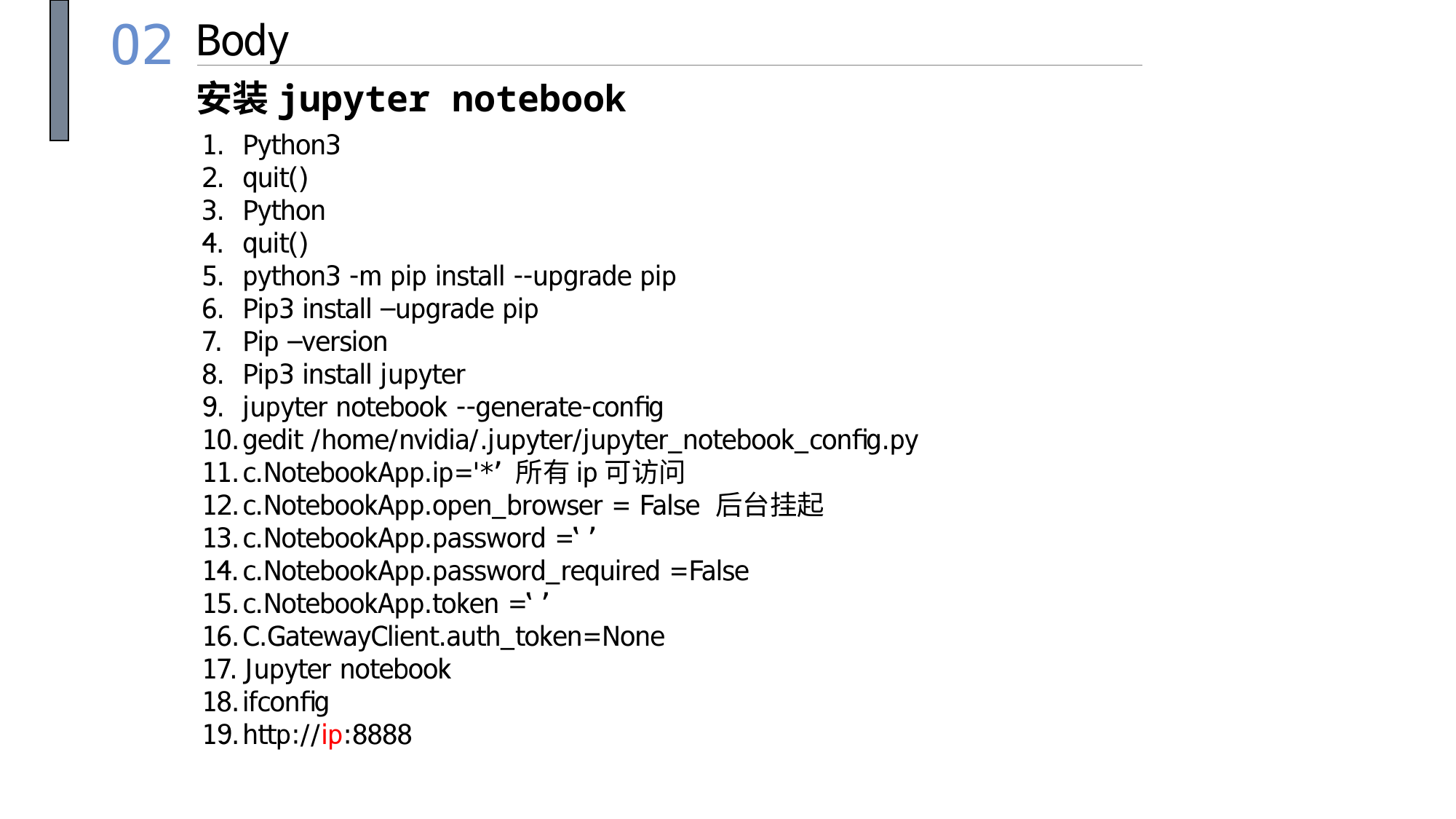

02
Body

安装jupyter notebook
Python3
quit()
Python
quit()
python3 -m pip install --upgrade pip
Pip3 install –upgrade pip
Pip –version
Pip3 install jupyter
jupyter notebook --generate-config
gedit /home/nvidia/.jupyter/jupyter_notebook_config.py
c.NotebookApp.ip='*’ 所有ip可访问
c.NotebookApp.open_browser = False 后台挂起
c.NotebookApp.password =‘ ’
c.NotebookApp.password_required =False
c.NotebookApp.token =‘ ’
C.GatewayClient.auth_token=None
Jupyter notebook
ifconfig
http://ip:8888